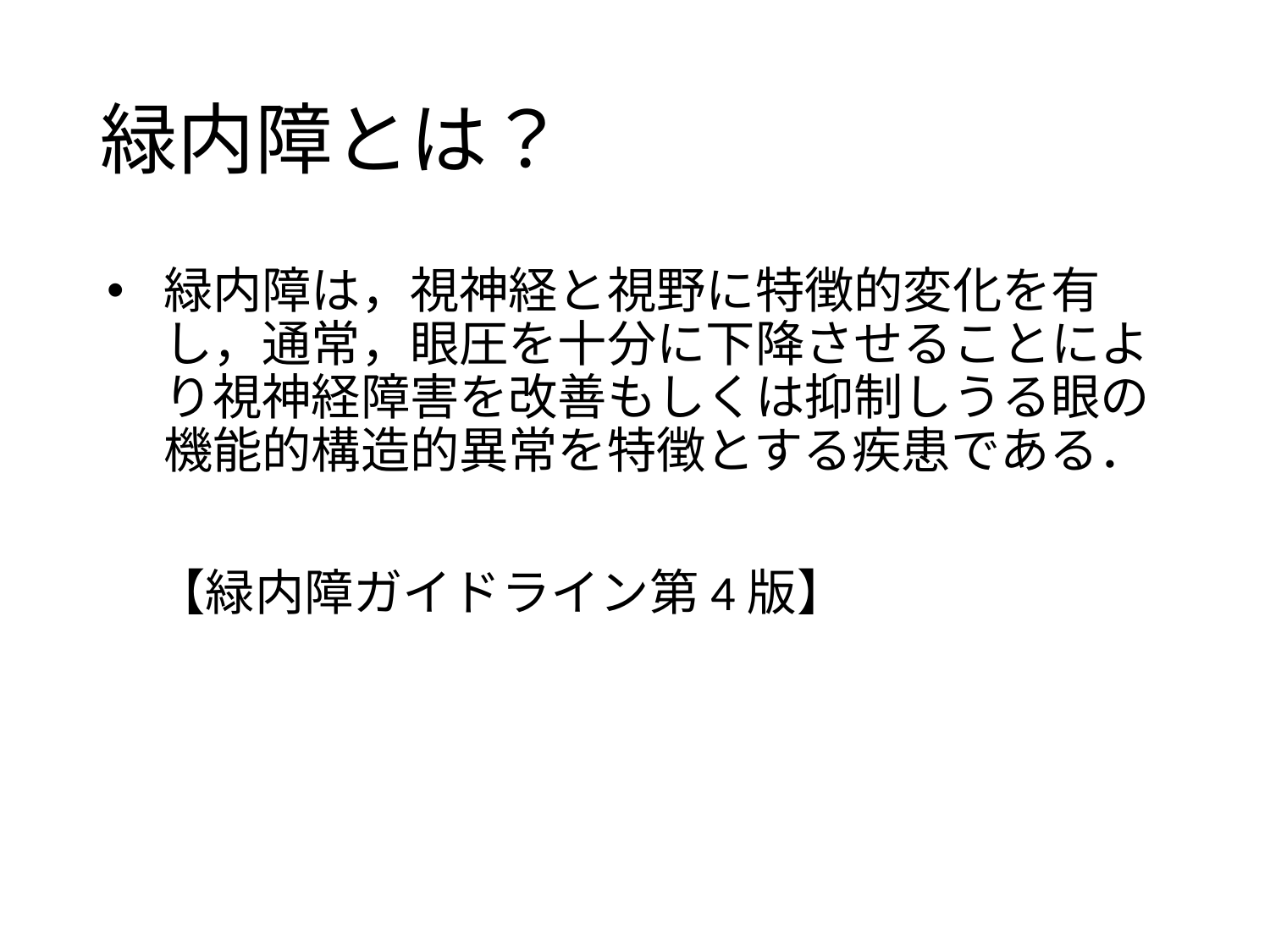

# 緑内障とは？
緑内障は，視神経と視野に特徴的変化を有し，通常，眼圧を十分に下降させることにより視神経障害を改善もしくは抑制しうる眼の機能的構造的異常を特徴とする疾患である．

　【緑内障ガイドライン第4版】